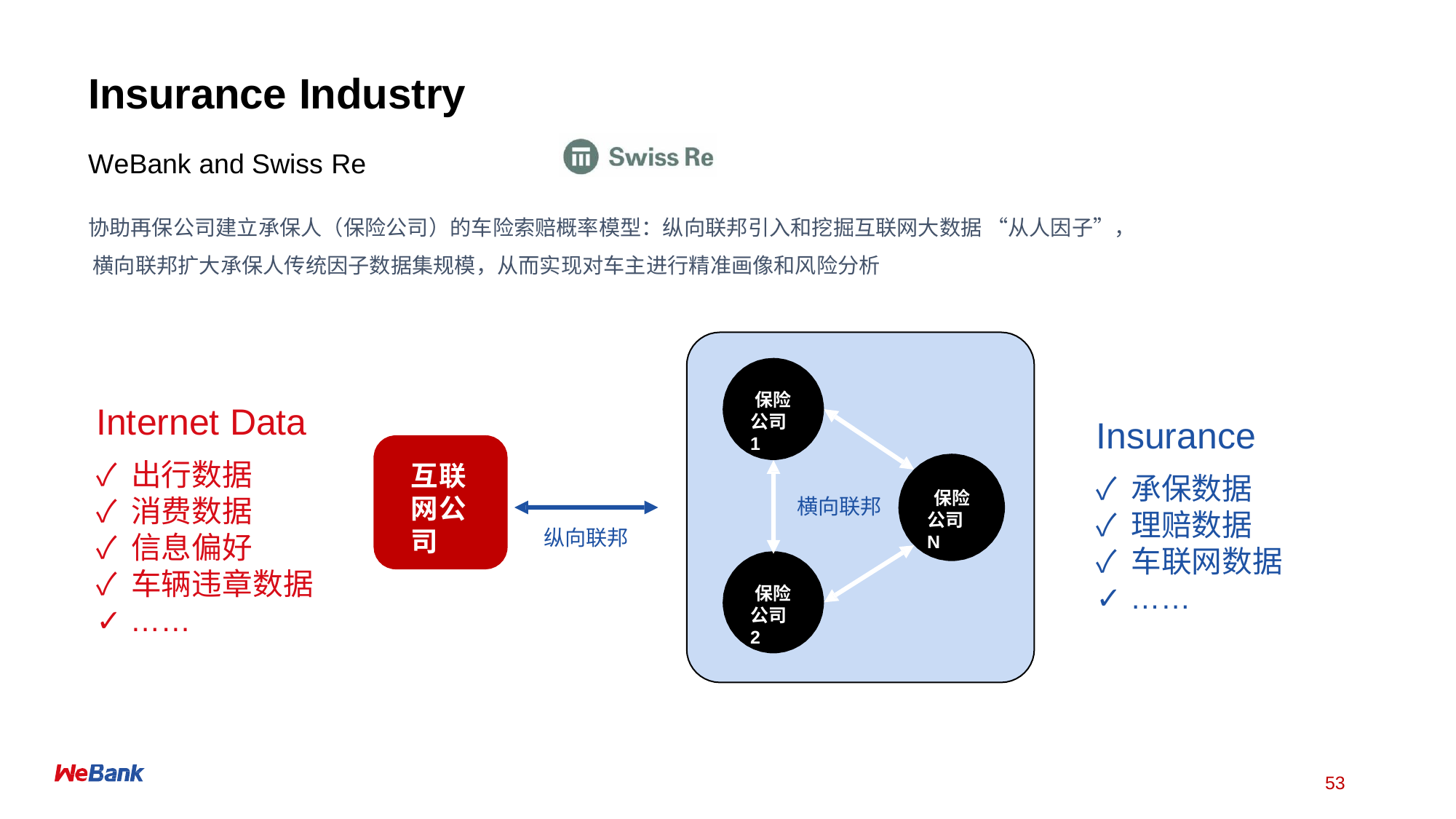

# Insurance Industry

WeBank and Swiss Re
协助再保公司建立承保人（保险公司）的车险索赔概率模型：纵向联邦引入和挖掘互联网大数据 “从人因子”， 横向联邦扩大承保人传统因子数据集规模，从而实现对车主进行精准画像和风险分析

保险 公司1
Internet Data
✓ 出行数据
✓ 消费数据
✓ 信息偏好
✓ 车辆违章数据
✓ ……

Insurance
✓ 承保数据
✓ 理赔数据
✓ 车联网数据
✓ ……

互联 网公 司

保险 公司N
横向联邦

纵向联邦

保险 公司2
53